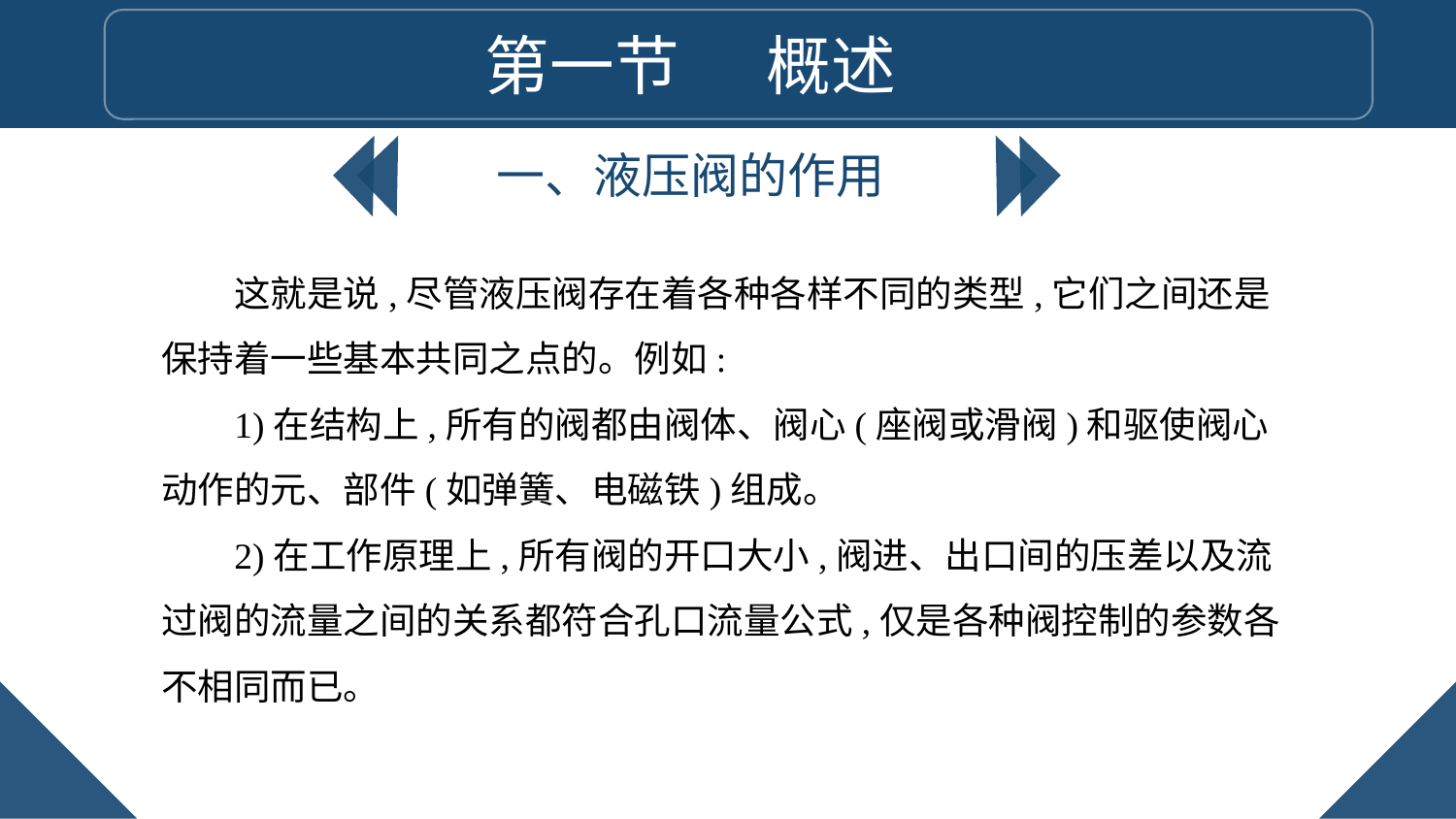

第一节      概述
一、液压阀的作用

这就是说,尽管液压阀存在着各种各样不同的类型,它们之间还是保持着一些基本共同之点的。例如:
1)在结构上,所有的阀都由阀体、阀心(座阀或滑阀)和驱使阀心动作的元、部件(如弹簧、电磁铁)组成。
2)在工作原理上,所有阀的开口大小,阀进、出口间的压差以及流过阀的流量之间的关系都符合孔口流量公式,仅是各种阀控制的参数各不相同而已。